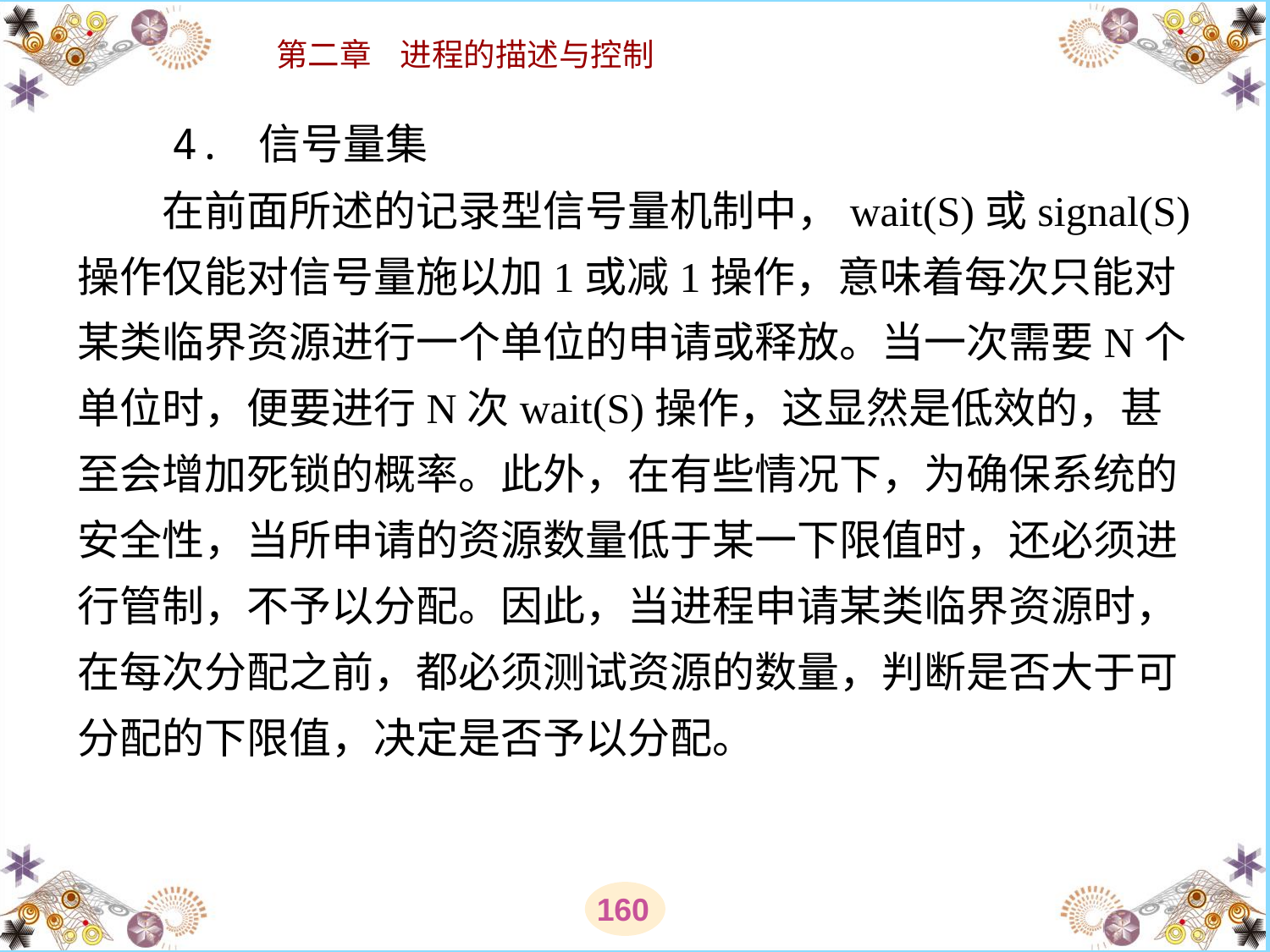

# 4. 信号量集 　　在前面所述的记录型信号量机制中，wait(S)或signal(S)操作仅能对信号量施以加1或减1操作，意味着每次只能对某类临界资源进行一个单位的申请或释放。当一次需要N个单位时，便要进行N次wait(S)操作，这显然是低效的，甚至会增加死锁的概率。此外，在有些情况下，为确保系统的安全性，当所申请的资源数量低于某一下限值时，还必须进行管制，不予以分配。因此，当进程申请某类临界资源时，在每次分配之前，都必须测试资源的数量，判断是否大于可分配的下限值，决定是否予以分配。